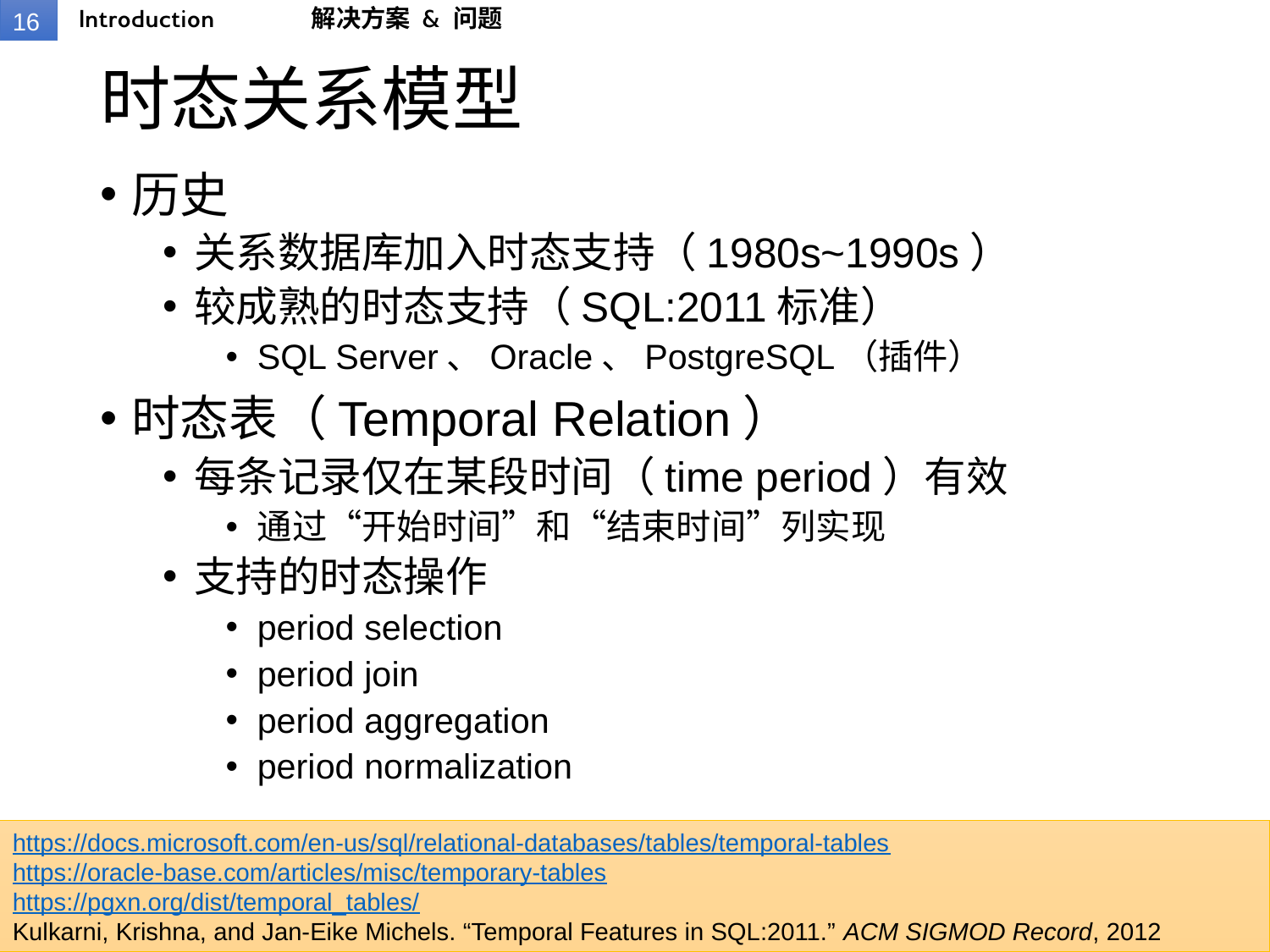

Introduction
解决方案 & 问题
# 时态关系模型
历史
关系数据库加入时态支持（1980s~1990s）
较成熟的时态支持（SQL:2011标准）
SQL Server、Oracle、PostgreSQL（插件）
时态表（Temporal Relation）
每条记录仅在某段时间（time period）有效
通过“开始时间”和“结束时间”列实现
支持的时态操作
period selection
period join
period aggregation
period normalization
https://docs.microsoft.com/en-us/sql/relational-databases/tables/temporal-tables
https://oracle-base.com/articles/misc/temporary-tables
https://pgxn.org/dist/temporal_tables/
Kulkarni, Krishna, and Jan-Eike Michels. “Temporal Features in SQL:2011.” ACM SIGMOD Record, 2012